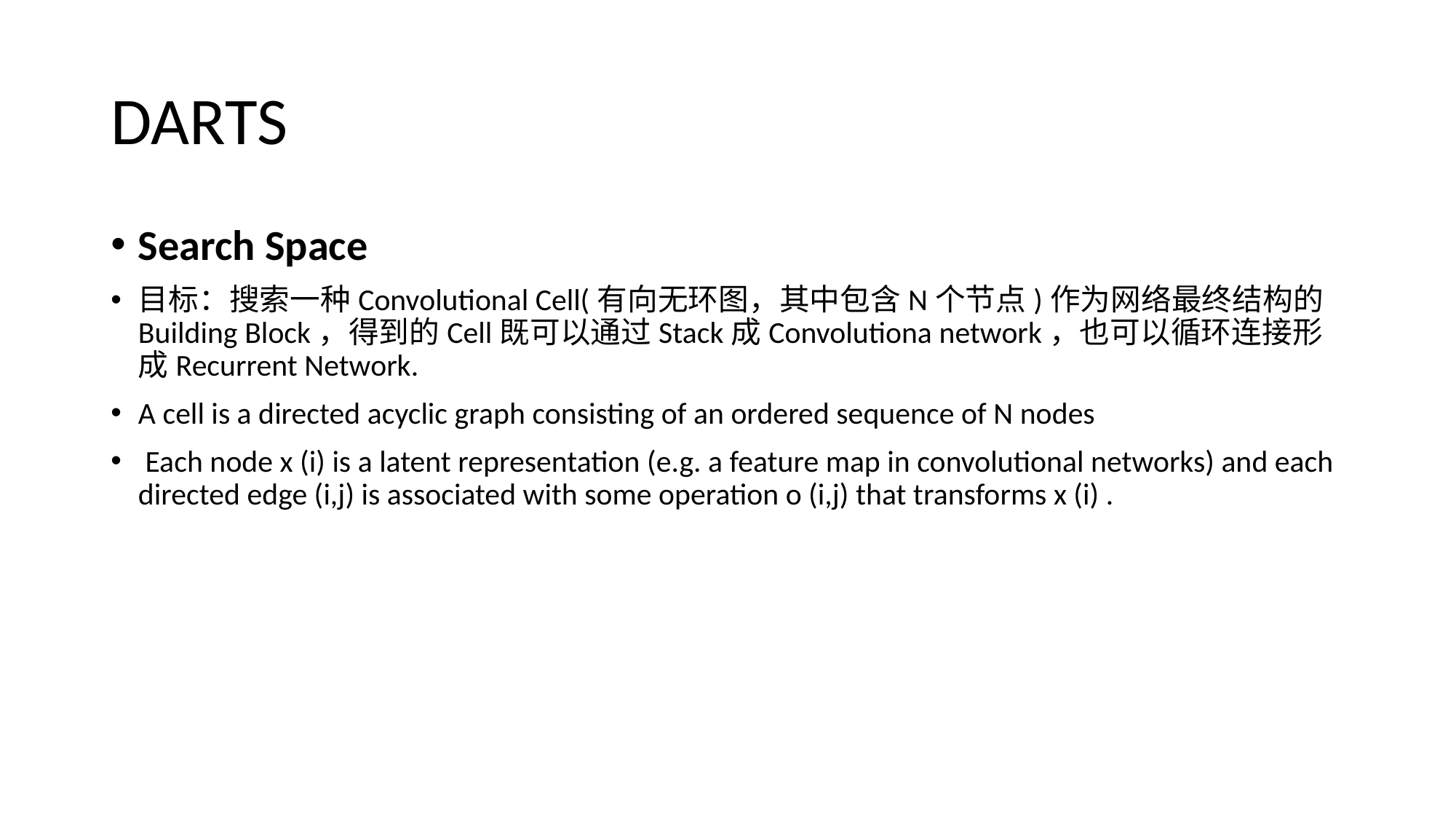

# DARTS
Search Space
目标：搜索一种Convolutional Cell(有向无环图，其中包含​N​个节点)作为网络最终结构的Building Block，得到的Cell既可以通过Stack成Convolutiona network，也可以循环连接形成Recurrent Network.
A cell is a directed acyclic graph consisting of an ordered sequence of N nodes
 Each node x (i) is a latent representation (e.g. a feature map in convolutional networks) and each directed edge (i,j) is associated with some operation o (i,j) that transforms x (i) .